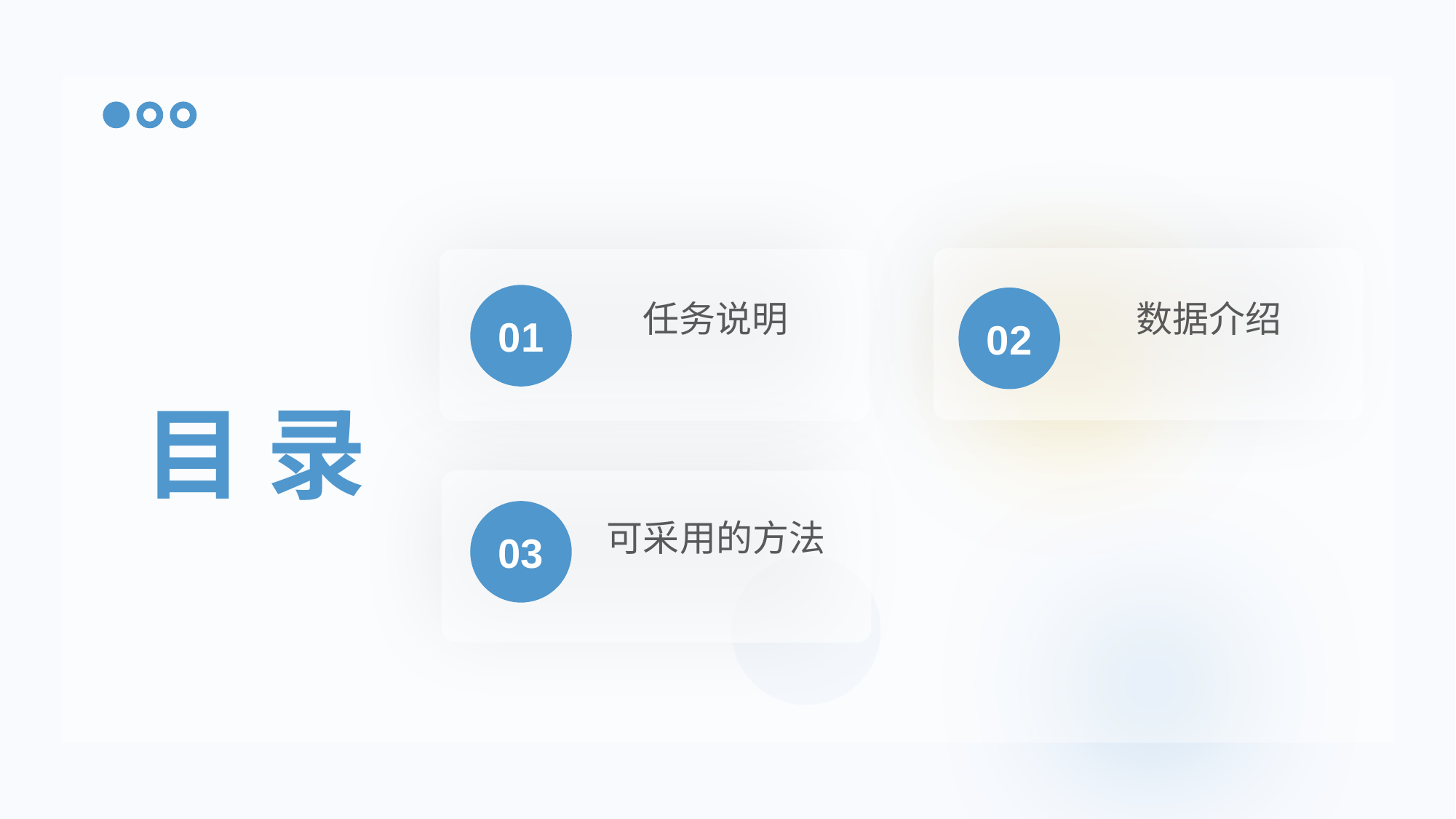

02
数据介绍

01
任务说明

目 录

03
可采用的方法

PPT模板 http://www.1ppt.com/moban/